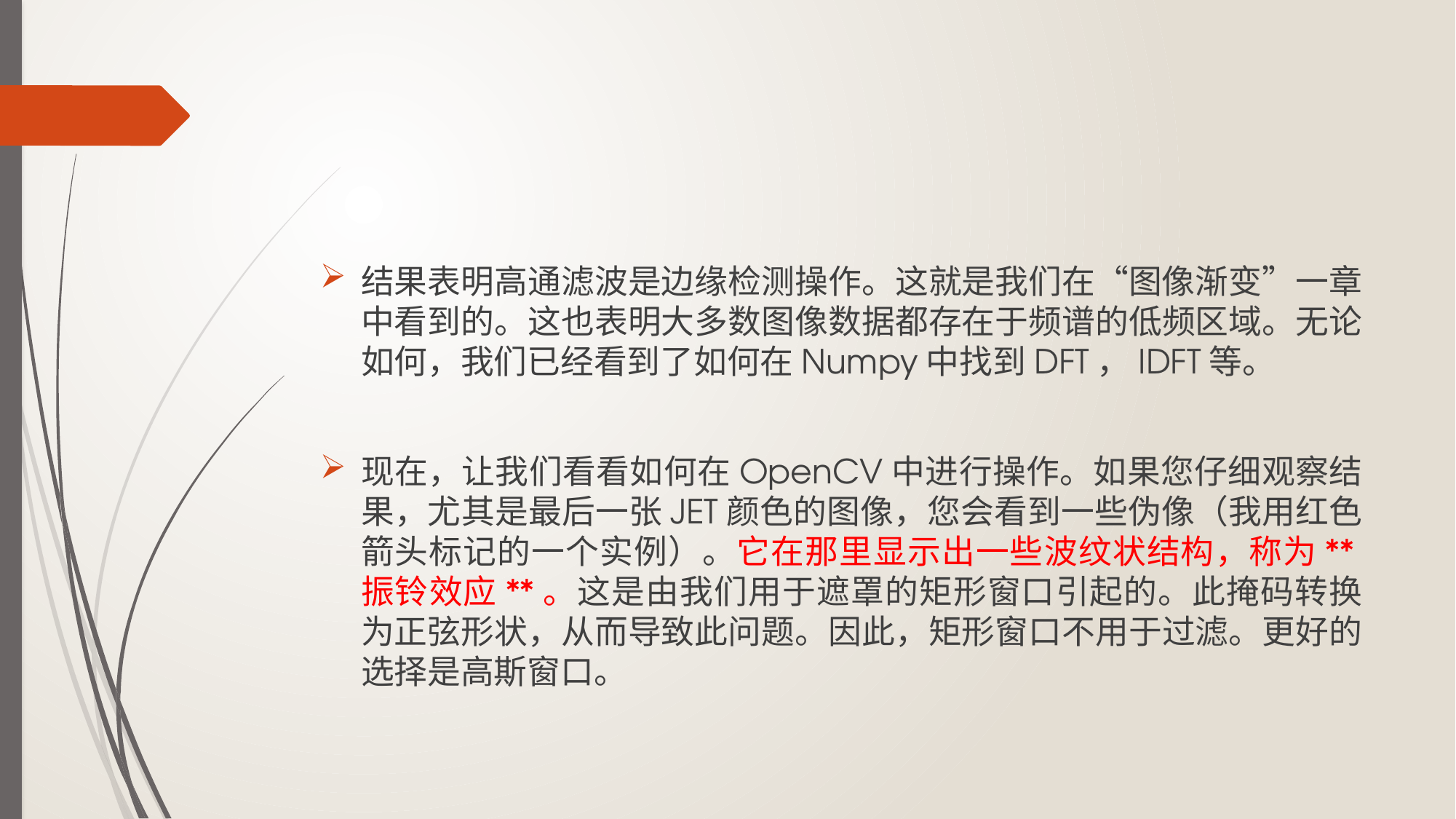

#
结果表明高通滤波是边缘检测操作。这就是我们在“图像渐变”一章中看到的。这也表明大多数图像数据都存在于频谱的低频区域。无论如何，我们已经看到了如何在Numpy中找到DFT，IDFT等。

现在，让我们看看如何在OpenCV中进行操作。如果您仔细观察结果，尤其是最后一张JET颜色的图像，您会看到一些伪像（我用红色箭头标记的一个实例）。它在那里显示出一些波纹状结构，称为**振铃效应**。这是由我们用于遮罩的矩形窗口引起的。此掩码转换为正弦形状，从而导致此问题。因此，矩形窗口不用于过滤。更好的选择是高斯窗口。